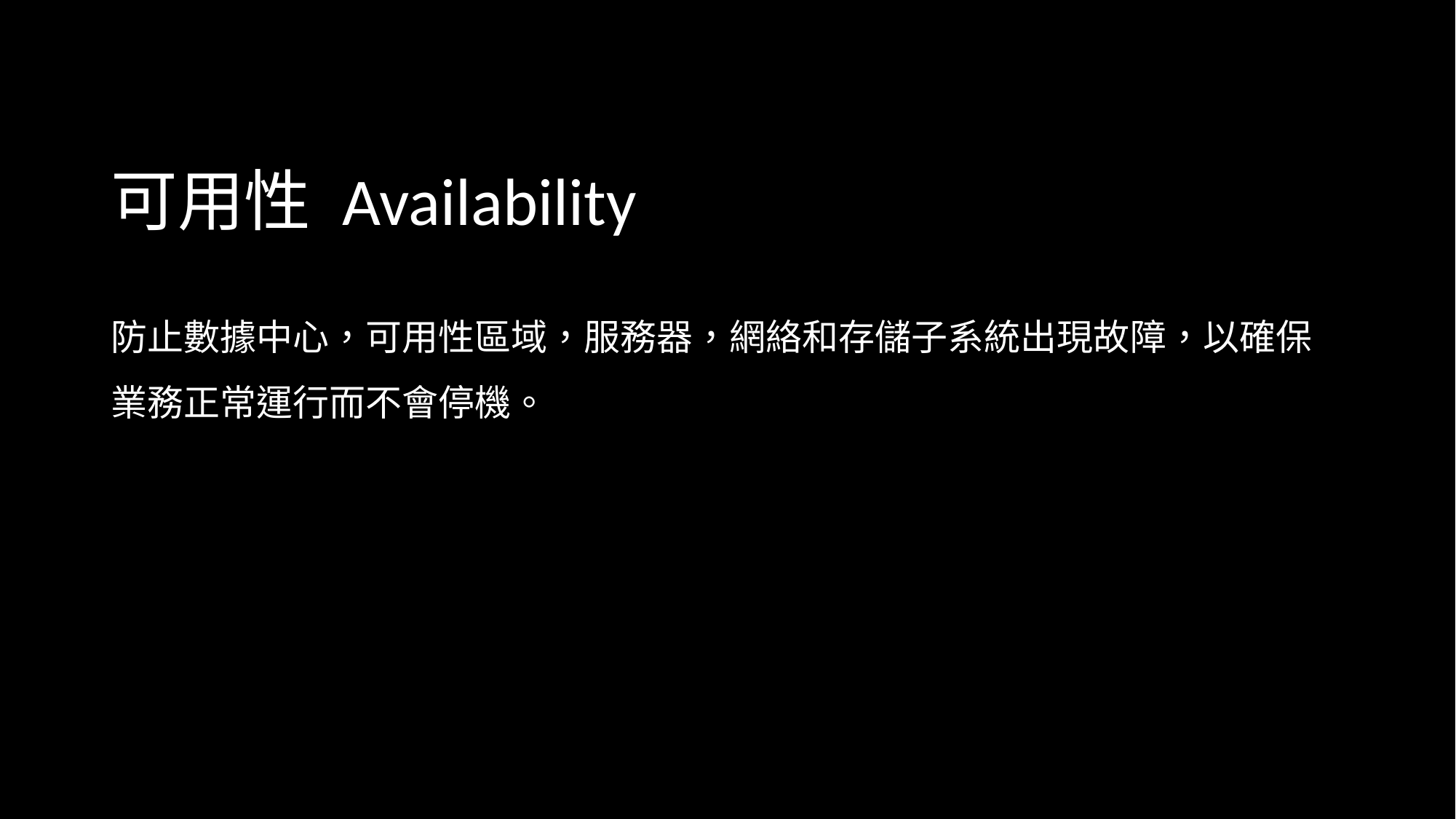

# 可用性 Availability
防止數據中心，可用性區域，服務器，網絡和存儲子系統出現故障，以確保業務正常運行而不會停機。